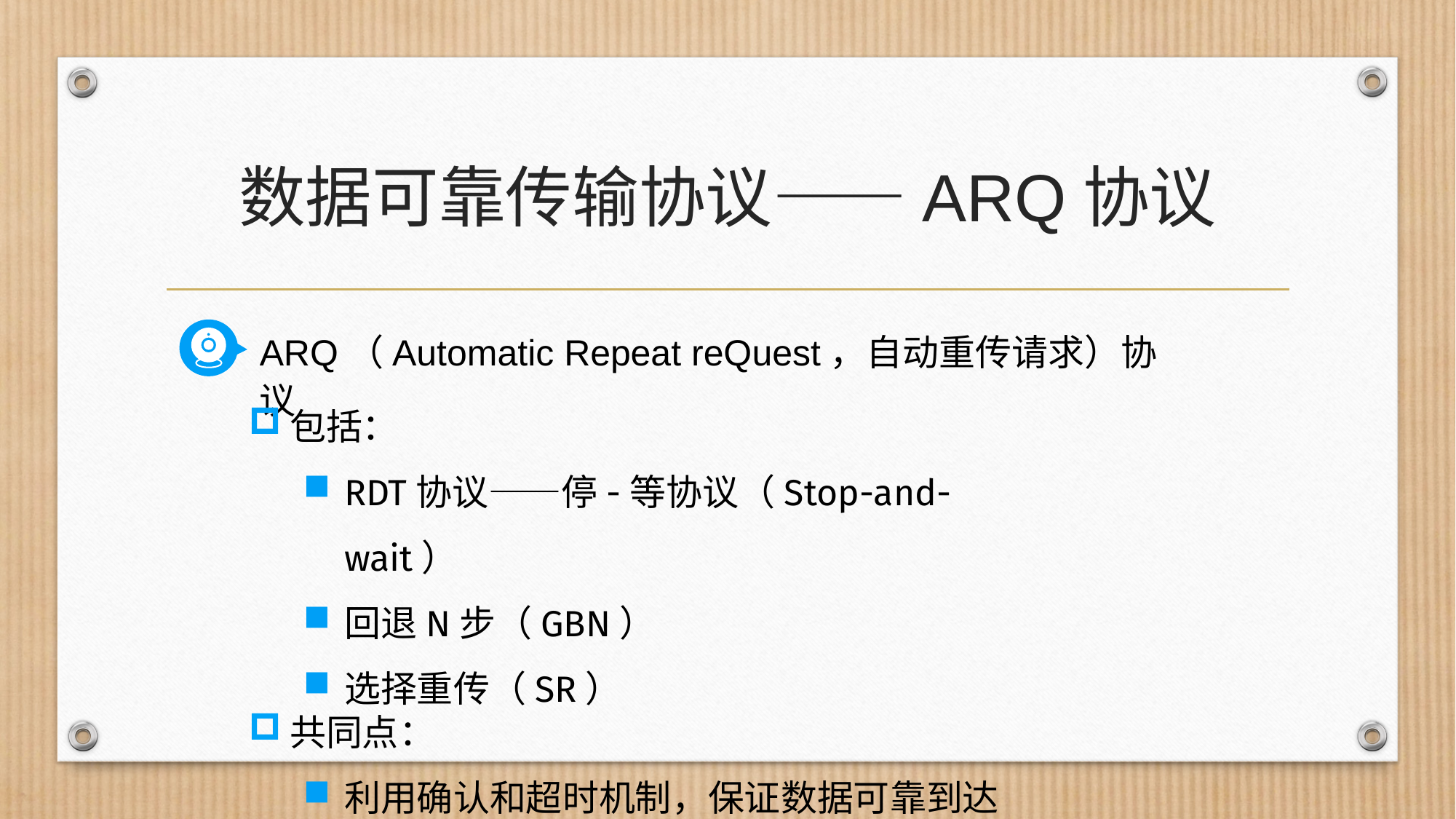

# 数据可靠传输协议——ARQ协议

ARQ（Automatic Repeat reQuest，自动重传请求）协议
包括：
RDT协议——停-等协议（Stop-and-wait）
回退N步（GBN）
选择重传（SR）
共同点：
利用确认和超时机制，保证数据可靠到达